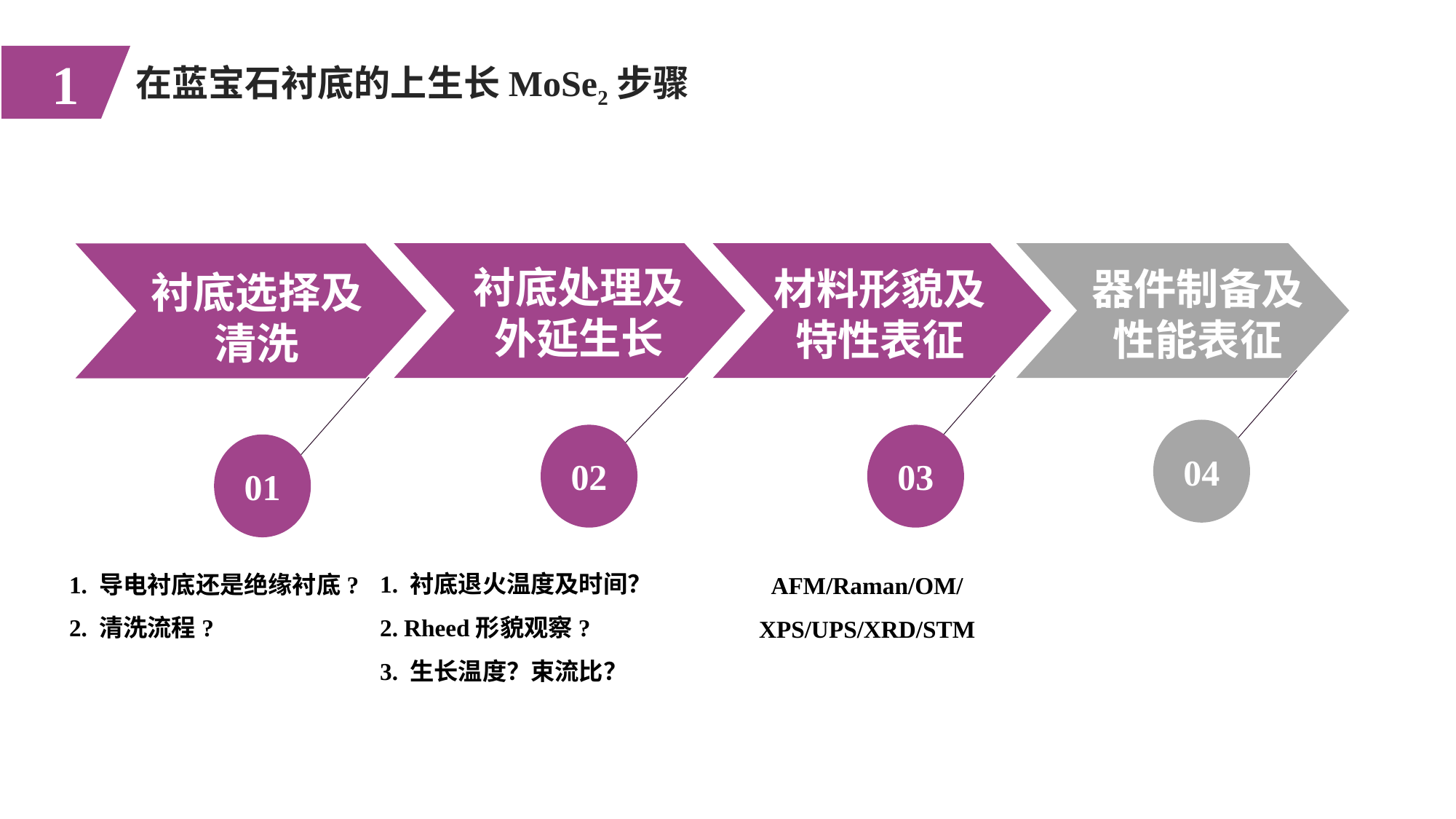

1
在蓝宝石衬底的上生长MoSe2步骤

器件制备及性能表征
04

衬底处理及外延生长
02

材料形貌及特性表征
03

衬底选择及清洗
01
1. 导电衬底还是绝缘衬底?
2. 清洗流程?
1. 衬底退火温度及时间？
2. Rheed形貌观察?
3. 生长温度？束流比？
AFM/Raman/OM/XPS/UPS/XRD/STM